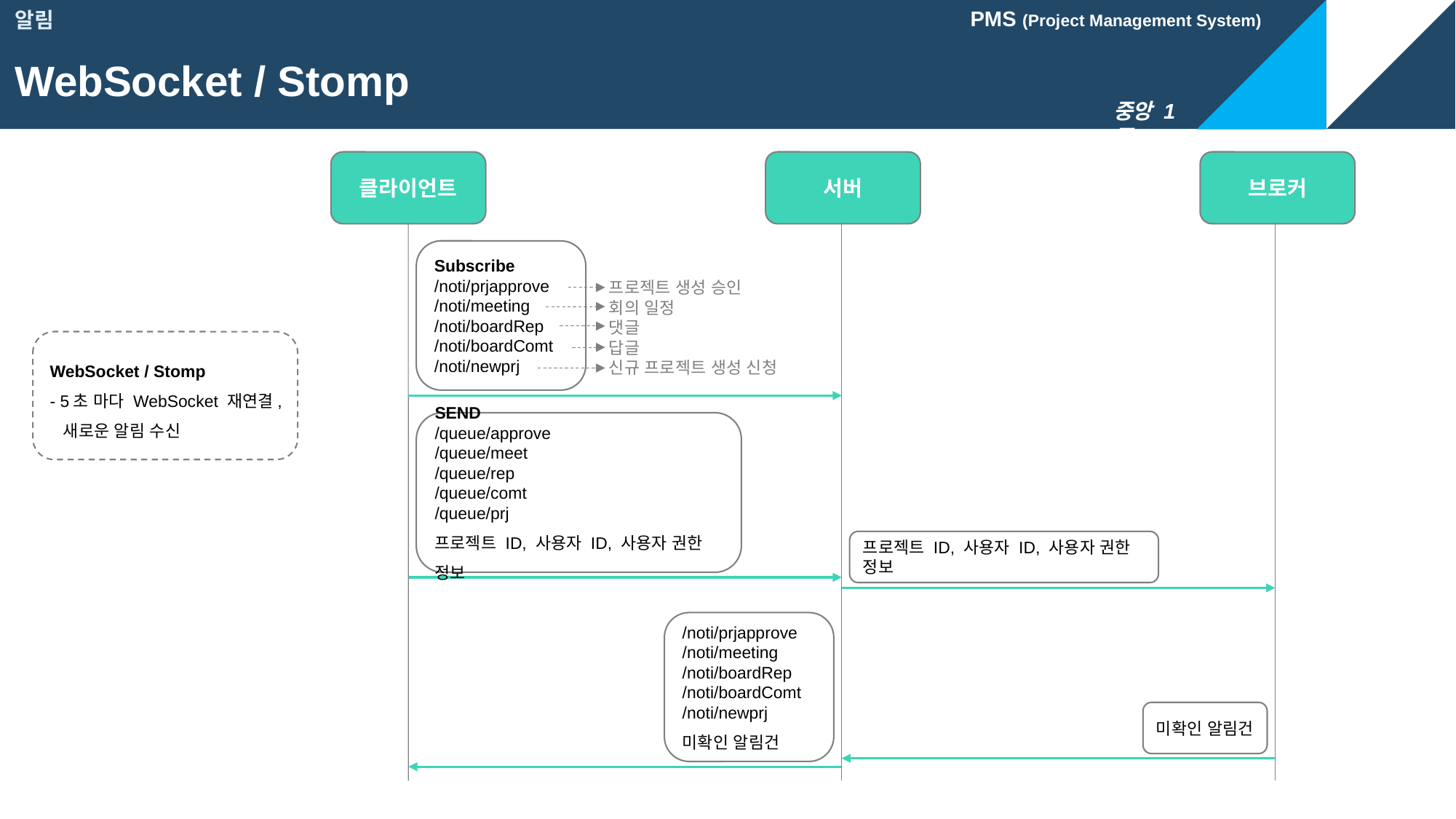

알림
WebSocket / Stomp
클라이언트
서버
브로커
Subscribe
/noti/prjapprove
/noti/meeting
/noti/boardRep
/noti/boardComt
/noti/newprj
프로젝트 생성 승인
회의 일정
댓글
답글
신규 프로젝트 생성 신청
WebSocket / Stomp
- 5초 마다 WebSocket 재연결,
  새로운 알림 수신
SEND
/queue/approve
/queue/meet
/queue/rep
/queue/comt
/queue/prj
프로젝트 ID, 사용자 ID, 사용자 권한 정보
프로젝트 ID, 사용자 ID, 사용자 권한 정보
/noti/prjapprove
/noti/meeting
/noti/boardRep
/noti/boardComt
/noti/newprj
미확인 알림건
미확인 알림건